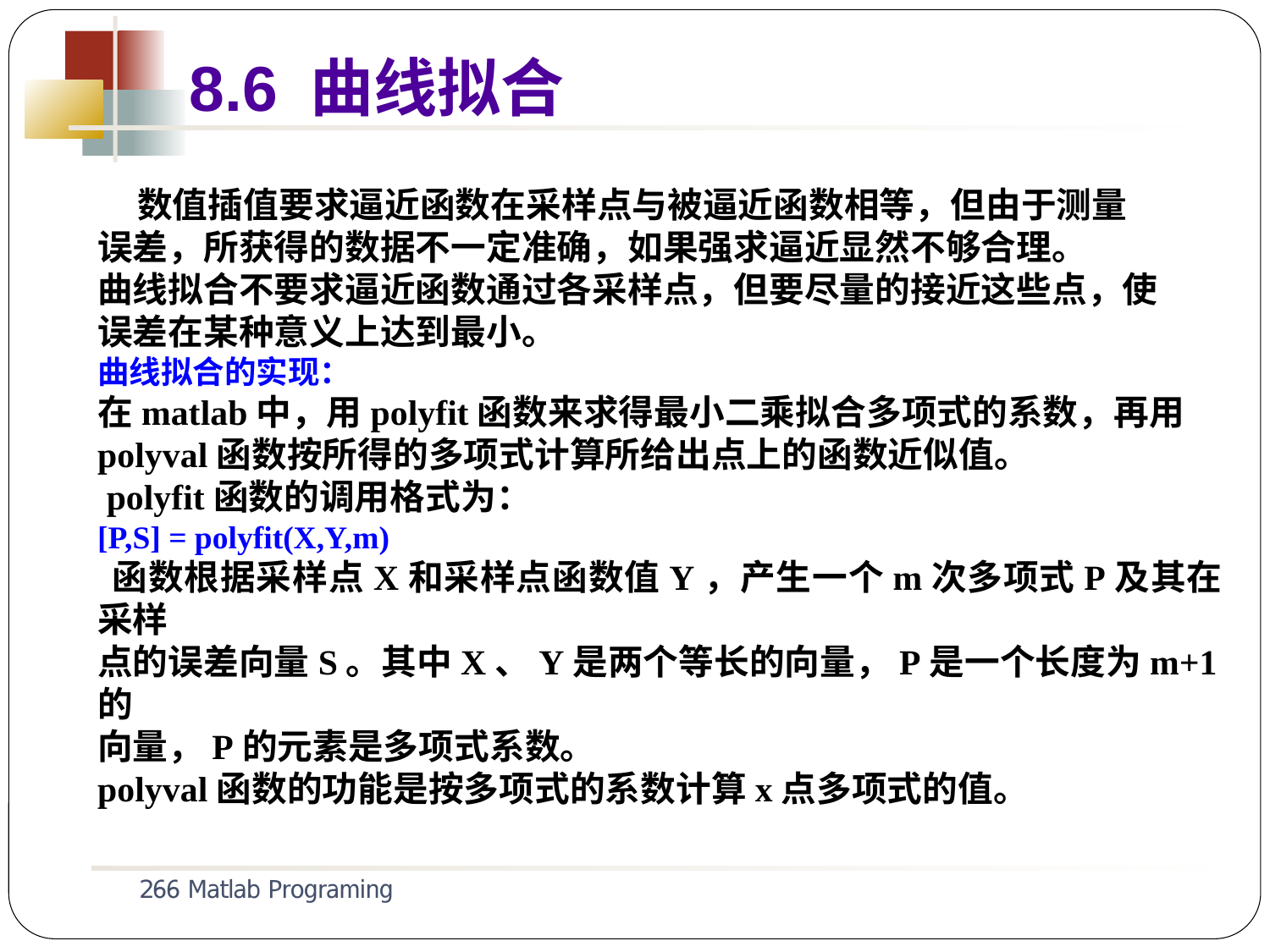

8.6 曲线拟合
    数值插值要求逼近函数在采样点与被逼近函数相等，但由于测量
误差，所获得的数据不一定准确，如果强求逼近显然不够合理。
曲线拟合不要求逼近函数通过各采样点，但要尽量的接近这些点，使
误差在某种意义上达到最小。
曲线拟合的实现：
在matlab中，用polyfit函数来求得最小二乘拟合多项式的系数，再用
polyval函数按所得的多项式计算所给出点上的函数近似值。
 polyfit函数的调用格式为：
[P,S] = polyfit(X,Y,m)
 函数根据采样点X和采样点函数值Y，产生一个m次多项式P及其在采样
点的误差向量S。其中X、Y是两个等长的向量，P是一个长度为m+1的
向量，P的元素是多项式系数。
polyval函数的功能是按多项式的系数计算x点多项式的值。
266 Matlab Programing